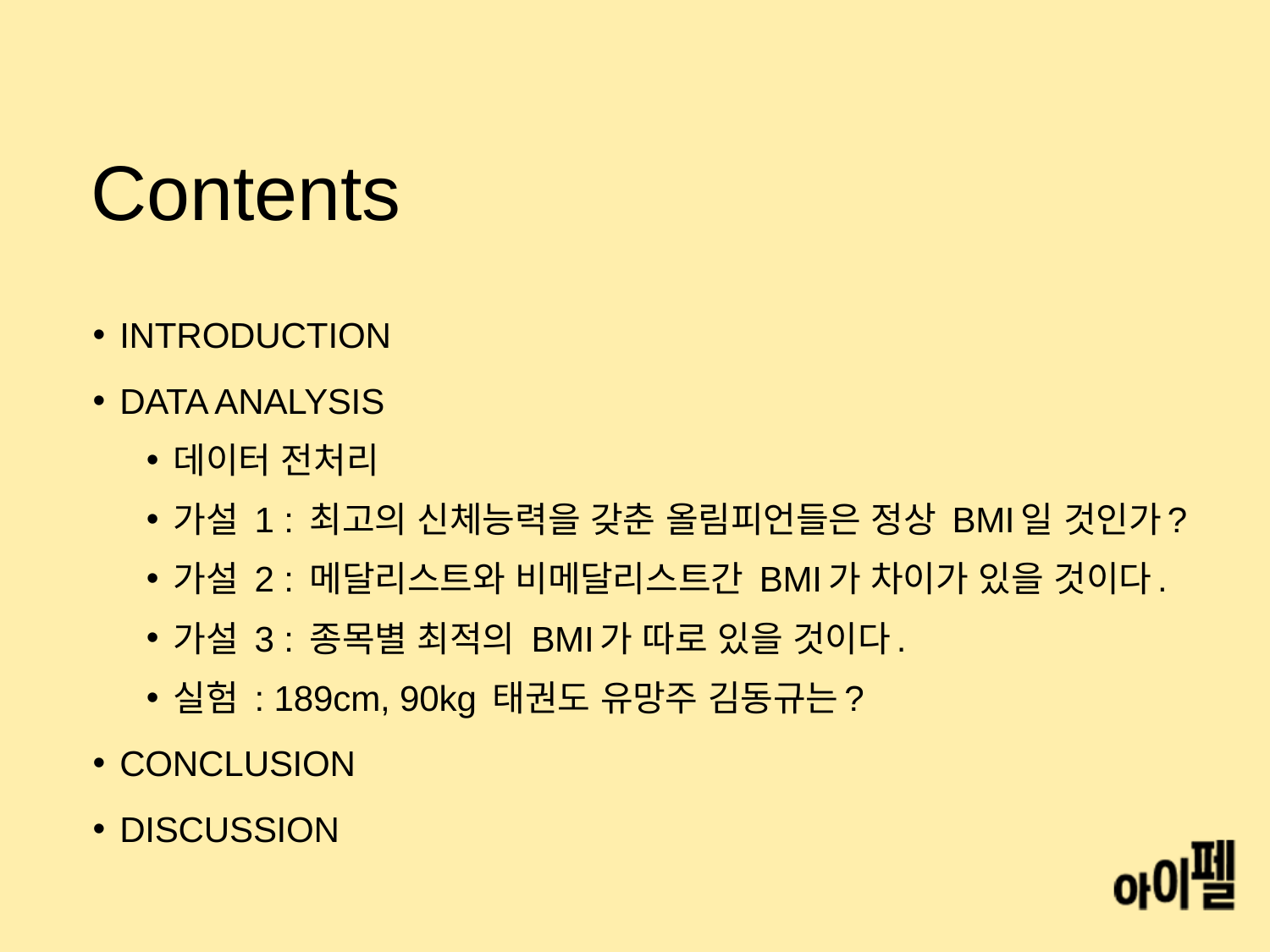

# Contents
INTRODUCTION
DATA ANALYSIS
데이터 전처리
가설 1 : 최고의 신체능력을 갖춘 올림피언들은 정상 BMI일 것인가?
가설 2 : 메달리스트와 비메달리스트간 BMI가 차이가 있을 것이다.
가설 3 : 종목별 최적의 BMI가 따로 있을 것이다.
실험 : 189cm, 90kg 태권도 유망주 김동규는?
CONCLUSION
DISCUSSION